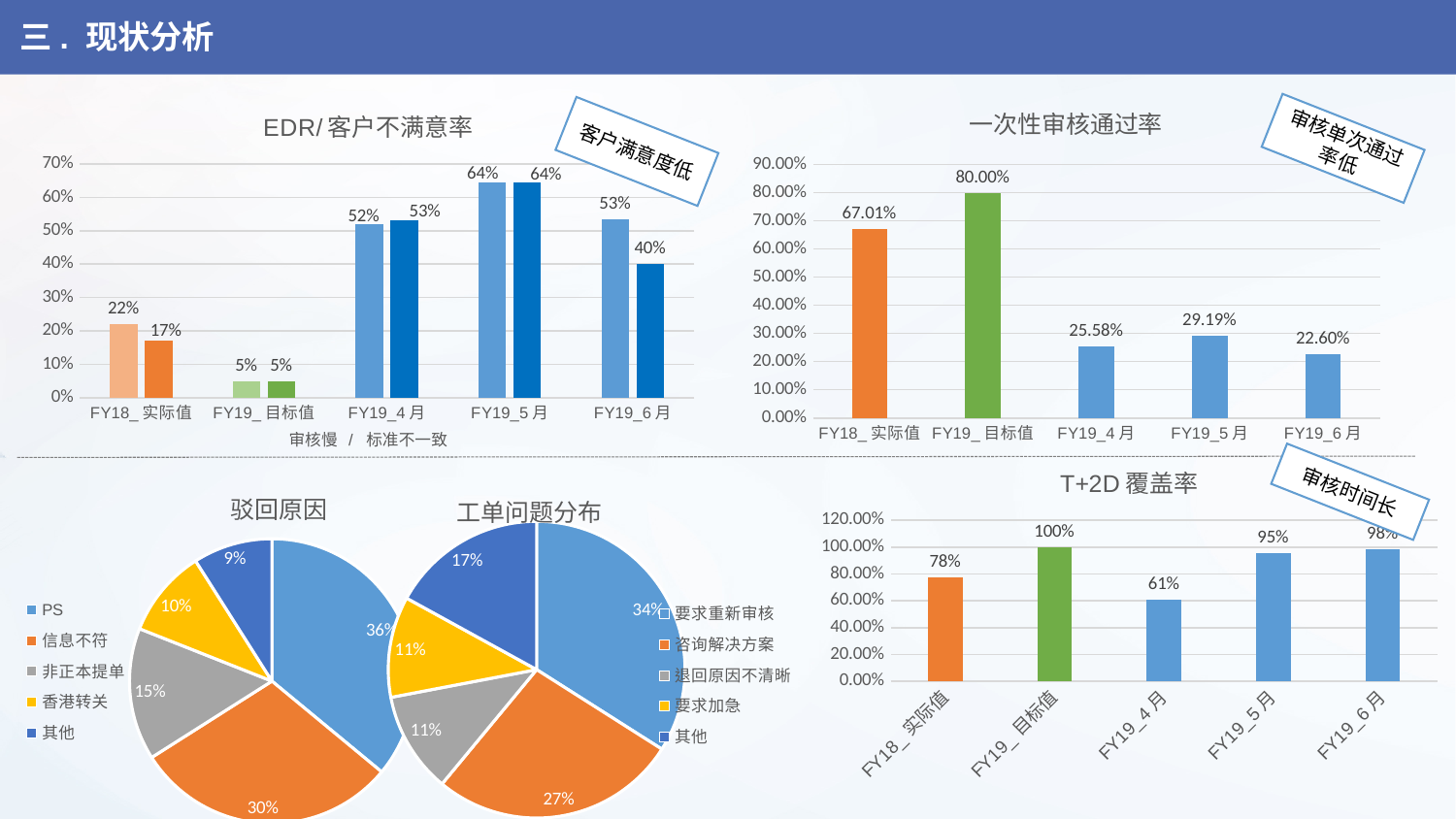

三. 现状分析

### Chart: 一次性审核通过率

| Category |  |
|---|---|
| FY18_实际值 | 0.6701 |
| FY19_目标值 | 0.8 |
| FY19_4月 | 0.2558 |
| FY19_5月 | 0.2919 |
| FY19_6月 | 0.226 |

### Chart: EDR/客户不满意率

| Category | 审核慢 | 标准不一致 |
|---|---|---|
| FY18_实际值 | 0.22 | 0.1716 |
| FY19_目标值 | 0.05 | 0.05 |
| FY19_4月 | 0.52 | 0.5306 |
| FY19_5月 | 0.6438 | 0.6438 |
| FY19_6月 | 0.5333 | 0.4 |
审核单次通过率低
客户满意度低
审核慢  /  标准不一致

### Chart: 驳回原因

| Category |  |
|---|---|
| PS | 0.36 |
| 信息不符 | 0.3 |
| 非正本提单 | 0.15 |
| 香港转关 | 0.1 |
| 其他 | 0.09 |

### Chart: 工单问题分布

| Category |  |
|---|---|
| 要求重新审核 | 0.34 |
| 咨询解决方案 | 0.27 |
| 退回原因不清晰 | 0.11 |
| 要求加急 | 0.11 |
| 其他 | 0.17 |

### Chart: T+2D覆盖率

| Category |  |
|---|---|
| FY18_实际值 | 0.775 |
| FY19_目标值 | 1.0 |
| FY19_4月 | 0.6055 |
| FY19_5月 | 0.9521 |
| FY19_6月 | 0.9806 |
审核时间长